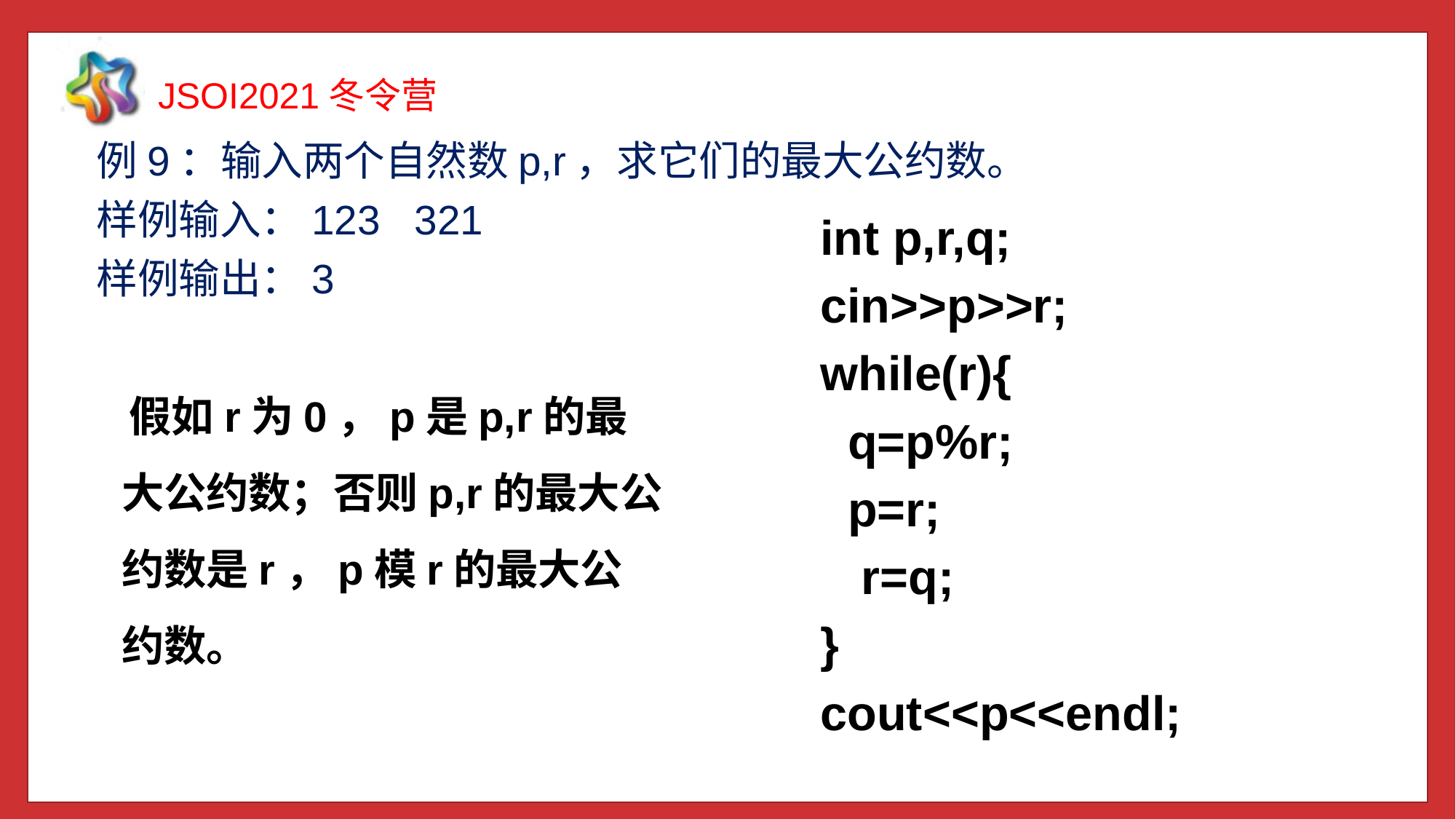

例9：输入两个自然数p,r，求它们的最大公约数。
样例输入：123   321
样例输出：3
 int p,r,q;
 cin>>p>>r;
 while(r){
   	q=p%r;
   	p=r;
  	 r=q;
 }
 cout<<p<<endl;
    假如r为0，p是p,r的最大公约数；否则p,r的最大公约数是r，p模r的最大公约数。